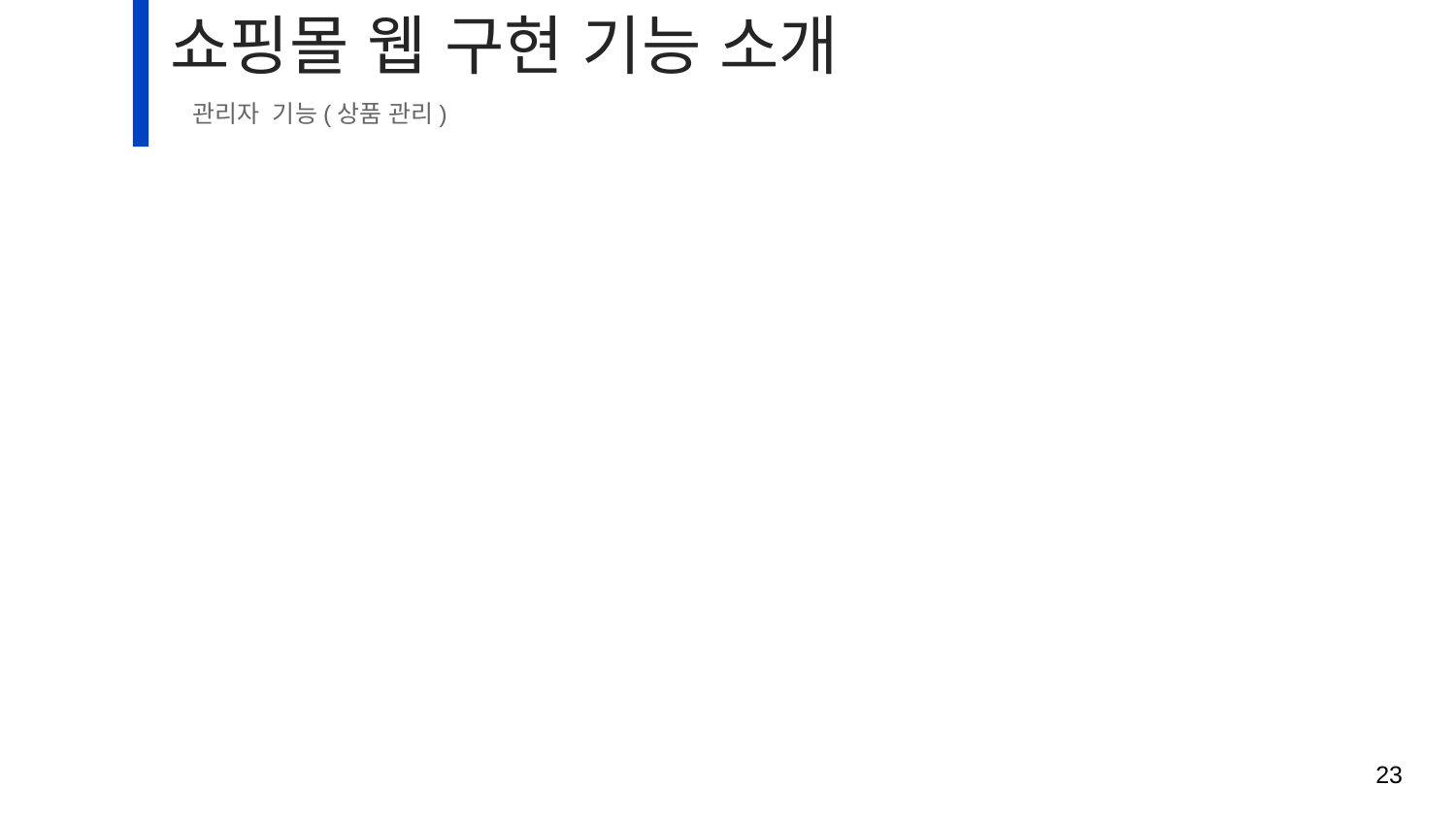

# 쇼핑몰 웹 구현 기능 소개
관리자  기능(상품 관리)
23